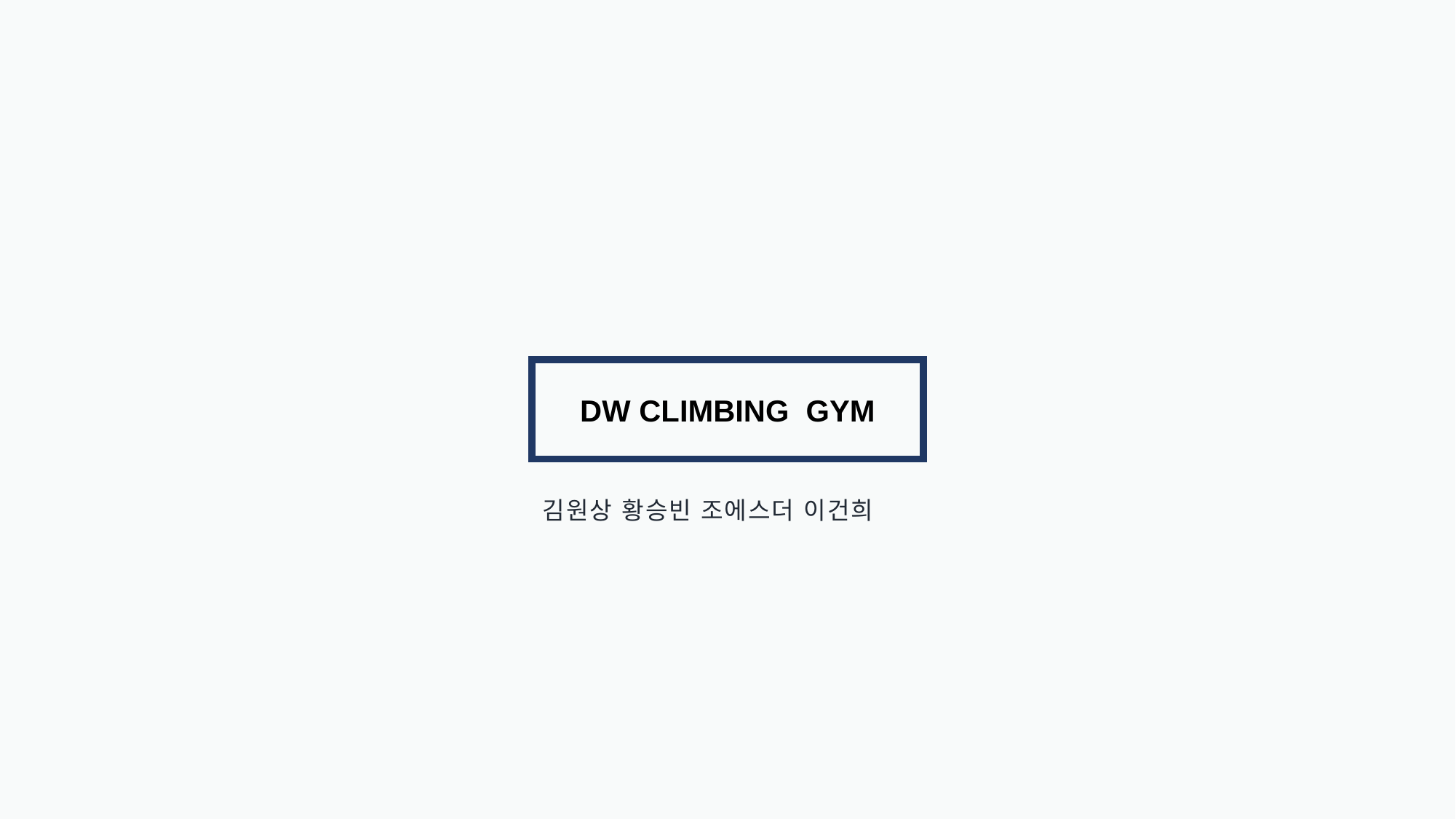

DW CLIMBING  GYM
김원상 황승빈 조에스더 이건희